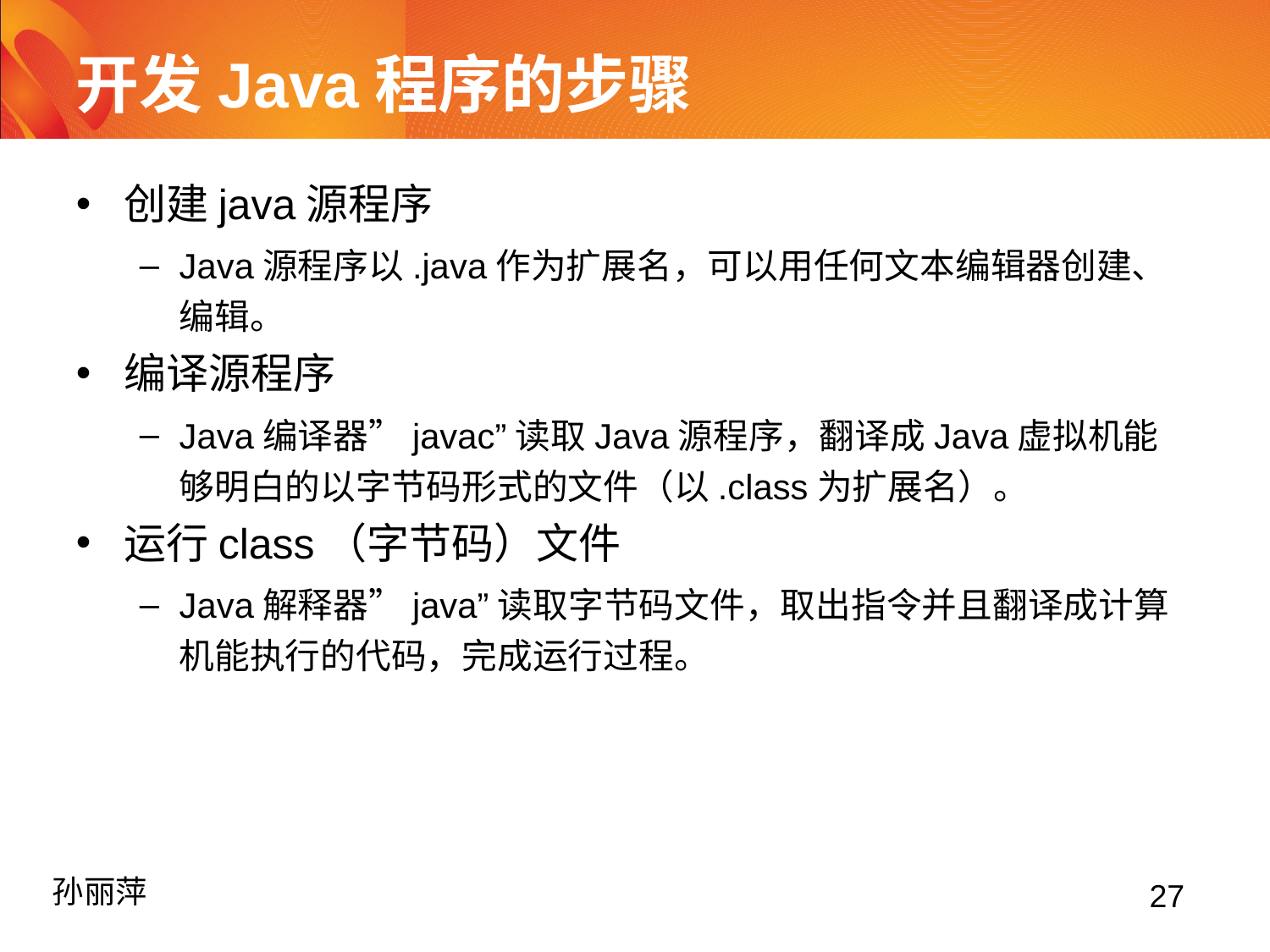

# 开发Java程序的步骤
创建java源程序
Java源程序以.java作为扩展名，可以用任何文本编辑器创建、编辑。
编译源程序
Java编译器”javac”读取Java源程序，翻译成Java虚拟机能够明白的以字节码形式的文件（以.class为扩展名）。
运行class（字节码）文件
Java解释器”java”读取字节码文件，取出指令并且翻译成计算机能执行的代码，完成运行过程。